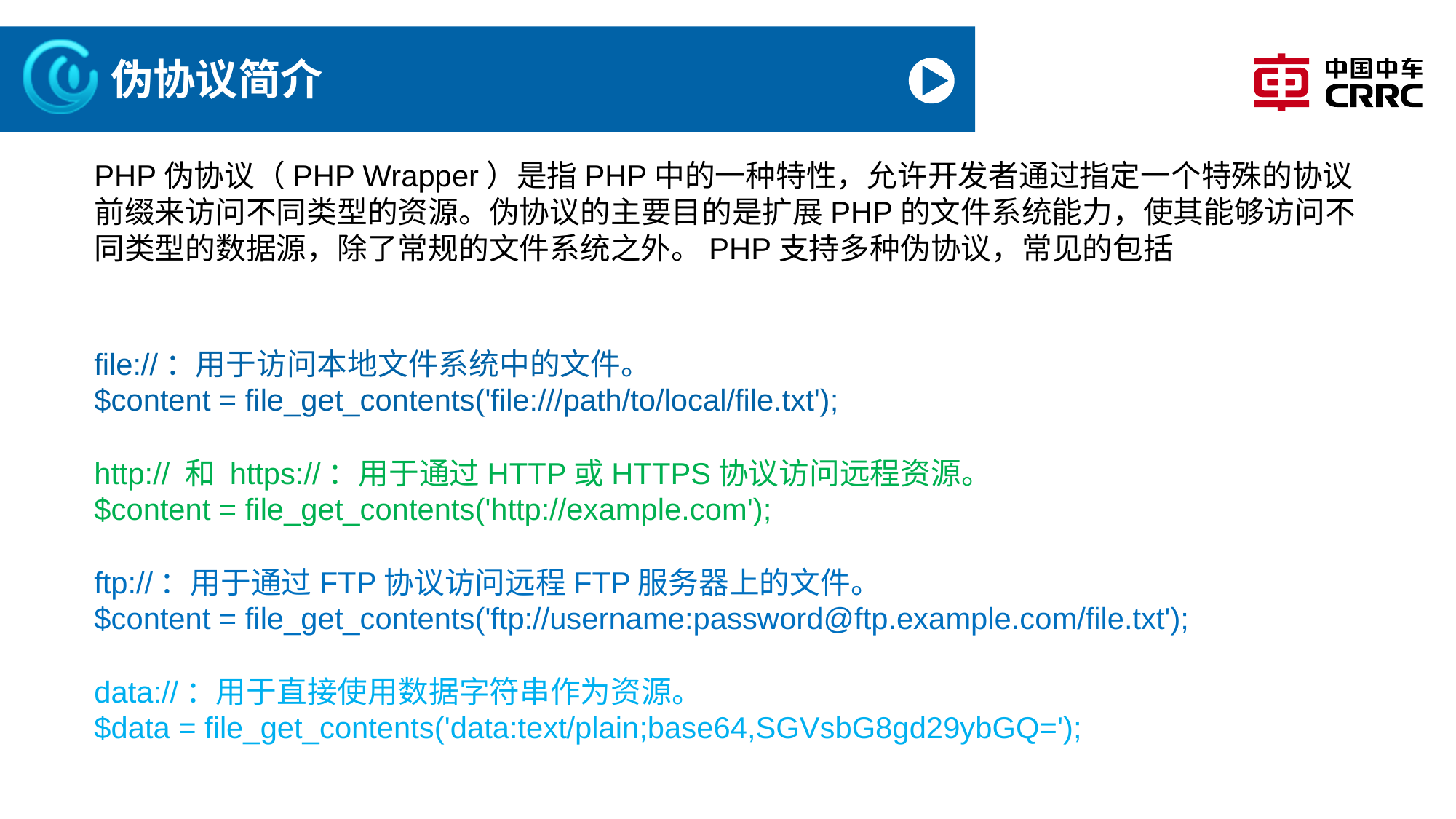

# 伪协议简介
PHP伪协议（PHP Wrapper）是指PHP中的一种特性，允许开发者通过指定一个特殊的协议前缀来访问不同类型的资源。伪协议的主要目的是扩展PHP的文件系统能力，使其能够访问不同类型的数据源，除了常规的文件系统之外。PHP支持多种伪协议，常见的包括
file://：用于访问本地文件系统中的文件。
$content = file_get_contents('file:///path/to/local/file.txt');

http:// 和 https://：用于通过HTTP或HTTPS协议访问远程资源。
$content = file_get_contents('http://example.com');

ftp://：用于通过FTP协议访问远程FTP服务器上的文件。
$content = file_get_contents('ftp://username:password@ftp.example.com/file.txt');

data://：用于直接使用数据字符串作为资源。
$data = file_get_contents('data:text/plain;base64,SGVsbG8gd29ybGQ=');
18